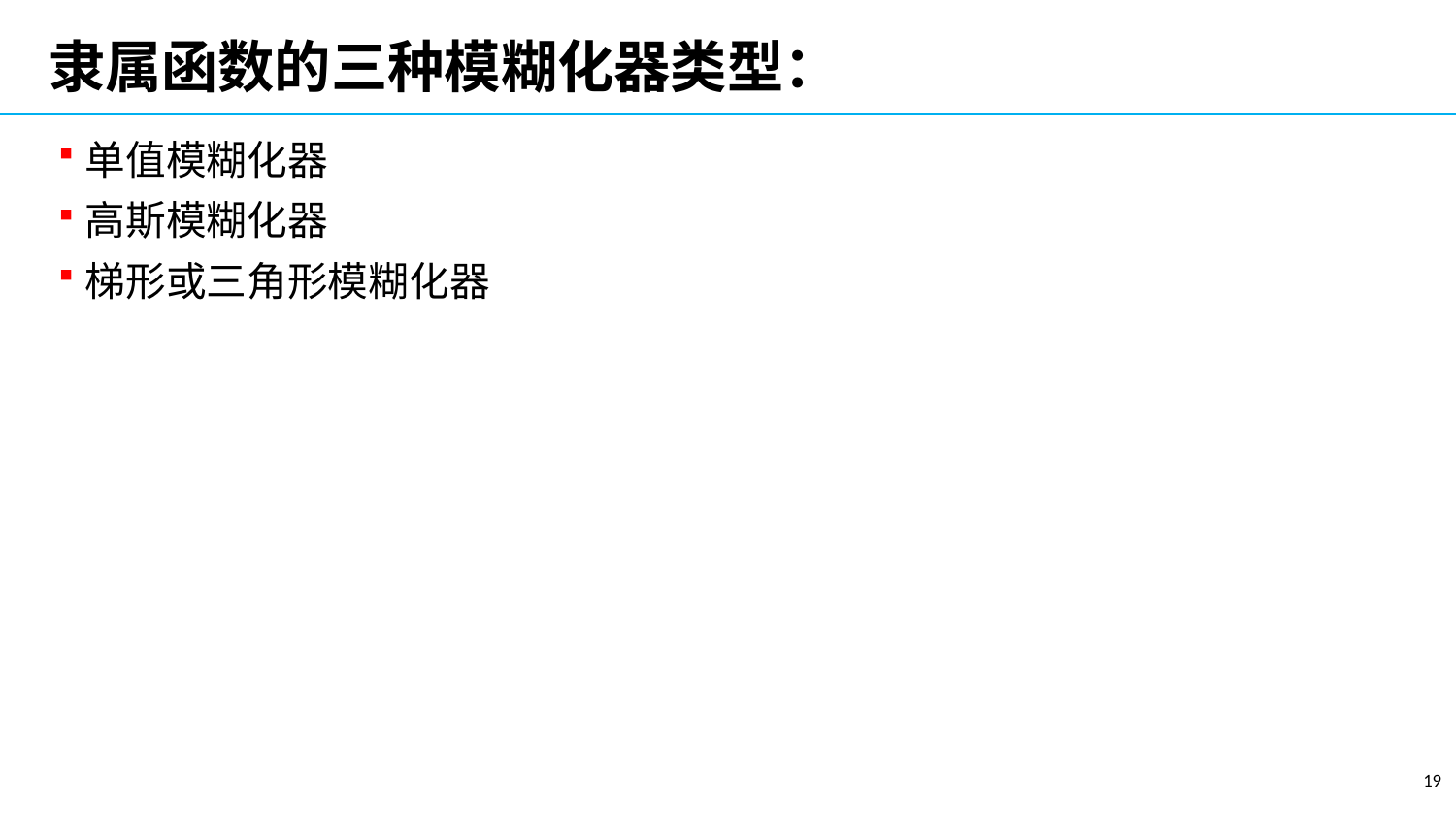

# 隶属函数的三种模糊化器类型：

单值模糊化器
高斯模糊化器
梯形或三角形模糊化器
19